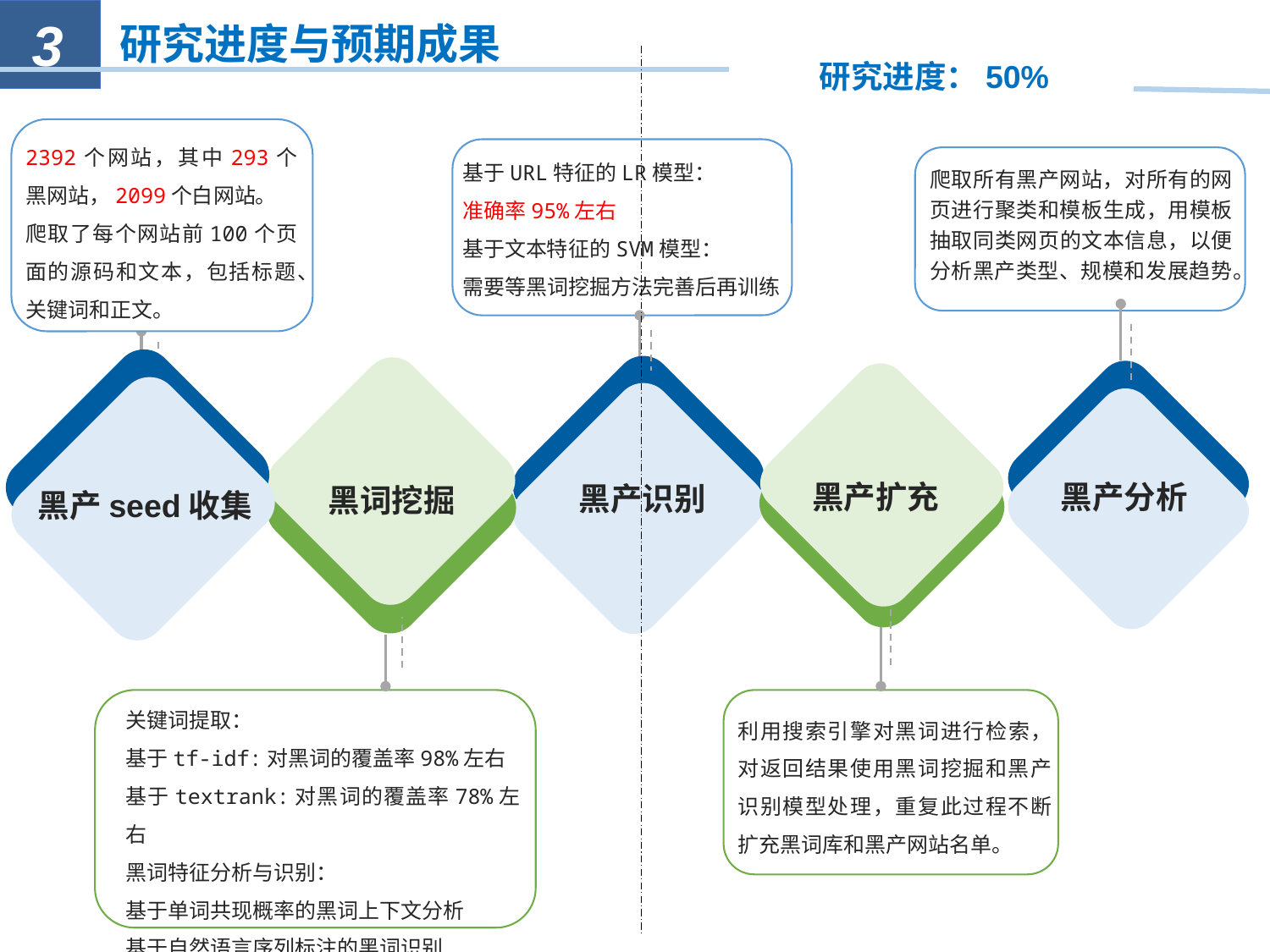

3
研究进度与预期成果
研究进度：50%

2392个网站，其中293个黑网站，2099个白网站。
爬取了每个网站前100个页面的源码和文本，包括标题、关键词和正文。

基于URL特征的LR模型：
准确率95%左右
基于文本特征的SVM模型：
需要等黑词挖掘方法完善后再训练

爬取所有黑产网站，对所有的网页进行聚类和模板生成，用模板抽取同类网页的文本信息，以便分析黑产类型、规模和发展趋势。

黑产分析
黑产seed收集
黑词挖掘
黑产扩充
黑产识别

关键词提取：
基于tf-idf:对黑词的覆盖率98%左右
基于textrank:对黑词的覆盖率78%左右
黑词特征分析与识别：
基于单词共现概率的黑词上下文分析
基于自然语言序列标注的黑词识别

利用搜索引擎对黑词进行检索，对返回结果使用黑词挖掘和黑产识别模型处理，重复此过程不断扩充黑词库和黑产网站名单。